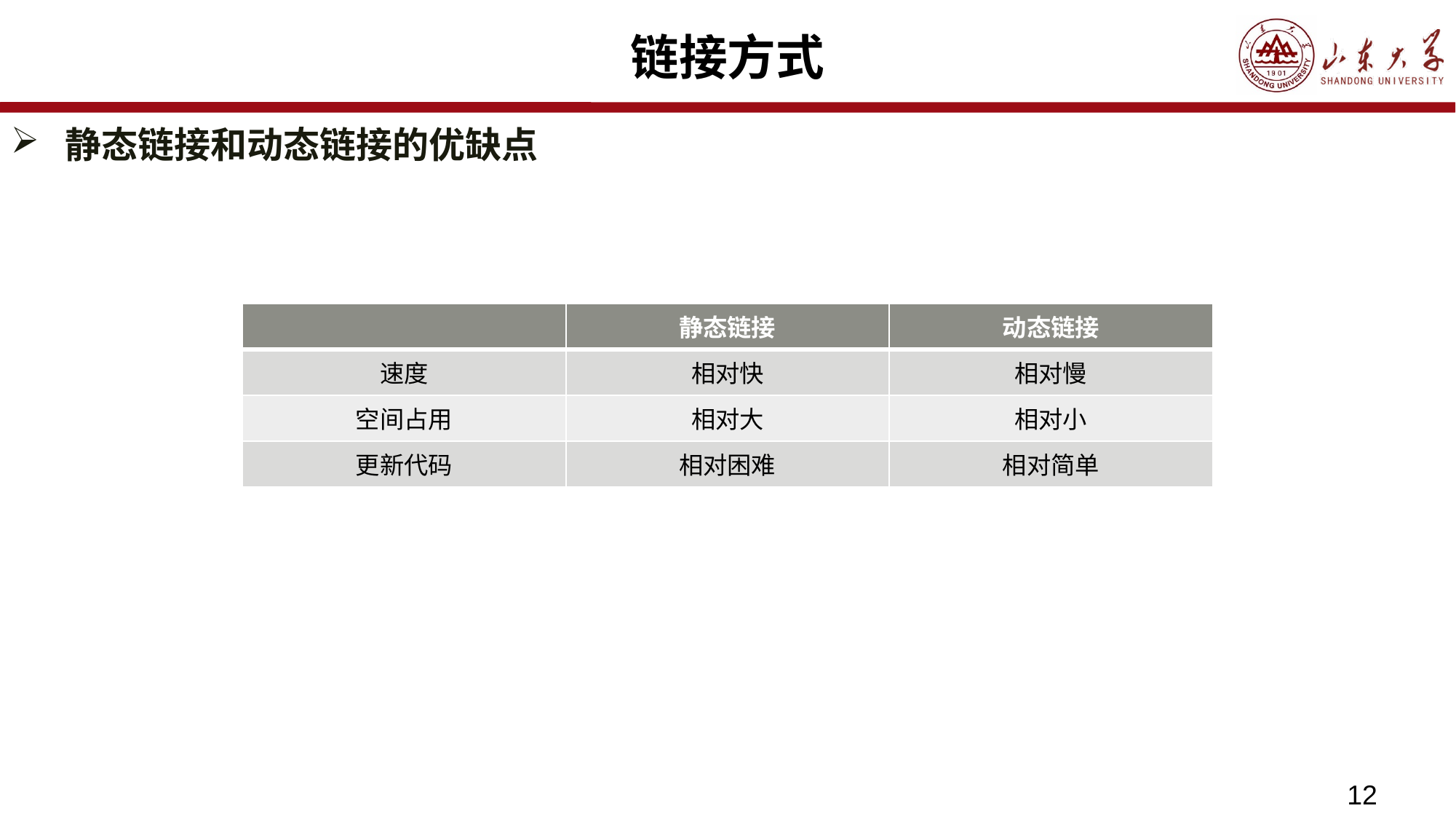

# 链接方式
静态链接和动态链接的优缺点
|  | 静态链接 | 动态链接 |
| --- | --- | --- |
| 速度 | 相对快 | 相对慢 |
| 空间占用 | 相对大 | 相对小 |
| 更新代码 | 相对困难 | 相对简单 |
12